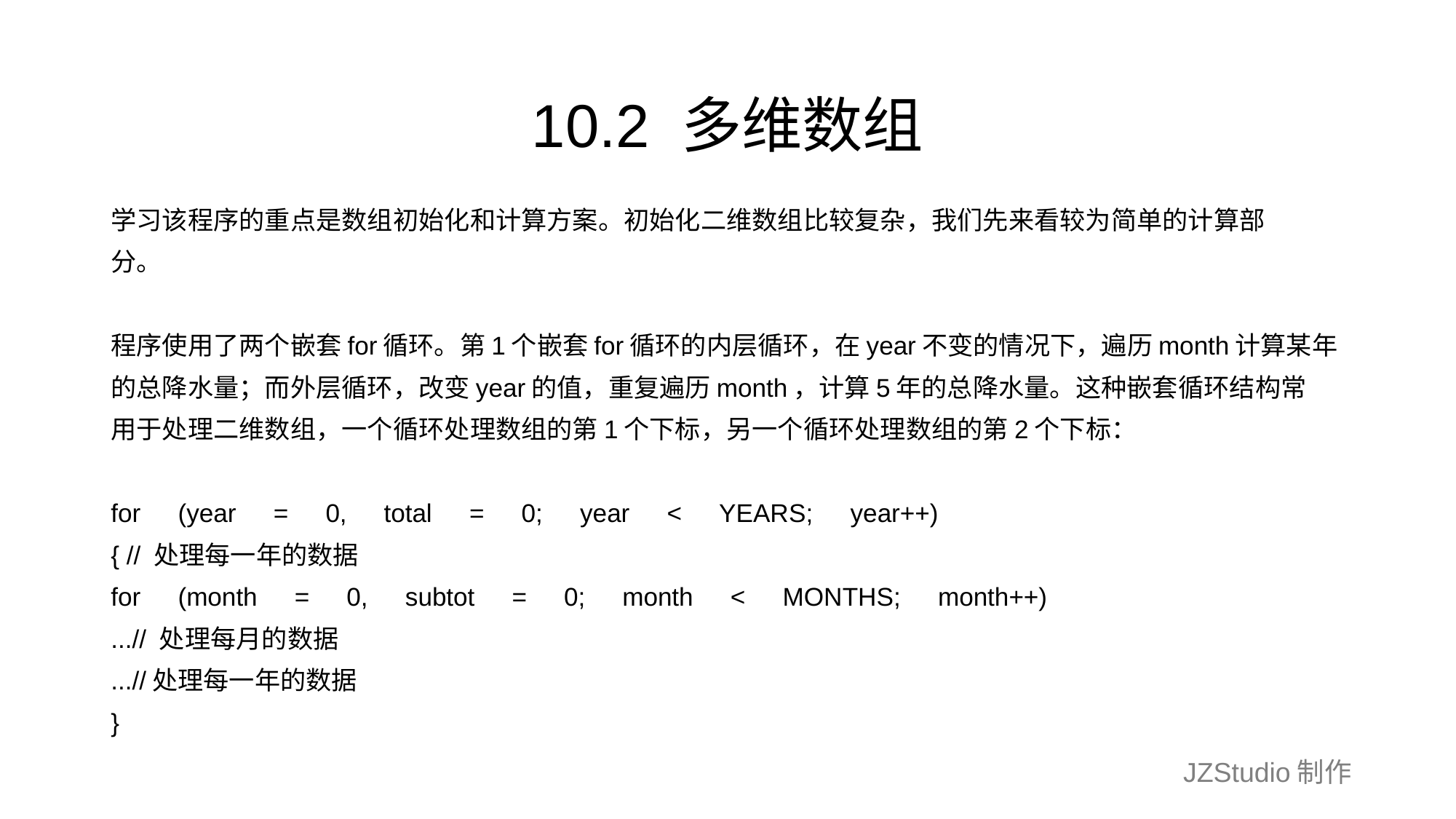

# 10.2 多维数组
学习该程序的重点是数组初始化和计算方案。初始化二维数组比较复杂，我们先来看较为简单的计算部
分。

程序使用了两个嵌套for循环。第1个嵌套for循环的内层循环，在year不变的情况下，遍历month计算某年
的总降水量；而外层循环，改变year的值，重复遍历month，计算5年的总降水量。这种嵌套循环结构常
用于处理二维数组，一个循环处理数组的第1个下标，另一个循环处理数组的第2个下标：

for　(year　=　0,　total　=　0;　year　<　YEARS;　year++)
{ // 处理每一年的数据
for　(month　=　0,　subtot　=　0;　month　<　MONTHS;　month++)
...// 处理每月的数据
...//处理每一年的数据
}